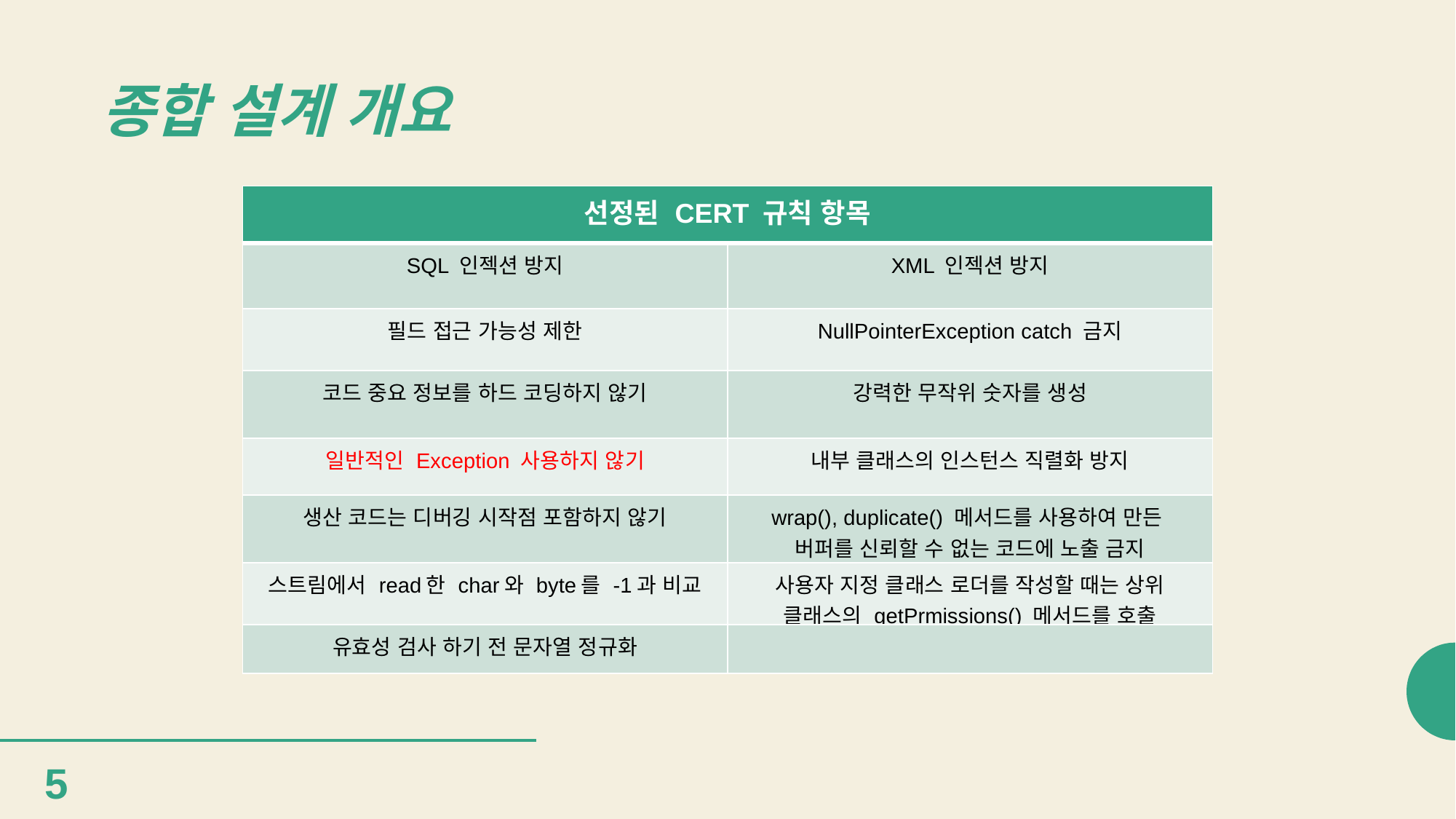

# 종합 설계 개요
| 선정된 CERT 규칙 항목 |  |
| --- | --- |
| SQL 인젝션 방지 | XML 인젝션 방지 |
| 필드 접근 가능성 제한 | NullPointerException catch 금지 |
| 코드 중요 정보를 하드 코딩하지 않기 | 강력한 무작위 숫자를 생성 |
| 일반적인 Exception 사용하지 않기 | 내부 클래스의 인스턴스 직렬화 방지 |
| 생산 코드는 디버깅 시작점 포함하지 않기 | wrap(), duplicate() 메서드를 사용하여 만든 버퍼를 신뢰할 수 없는 코드에 노출 금지 |
| 스트림에서 read한 char와 byte를 -1과 비교 | 사용자 지정 클래스 로더를 작성할 때는 상위 클래스의 getPrmissions() 메서드를 호출 |
| 유효성 검사 하기 전 문자열 정규화 |  |
5